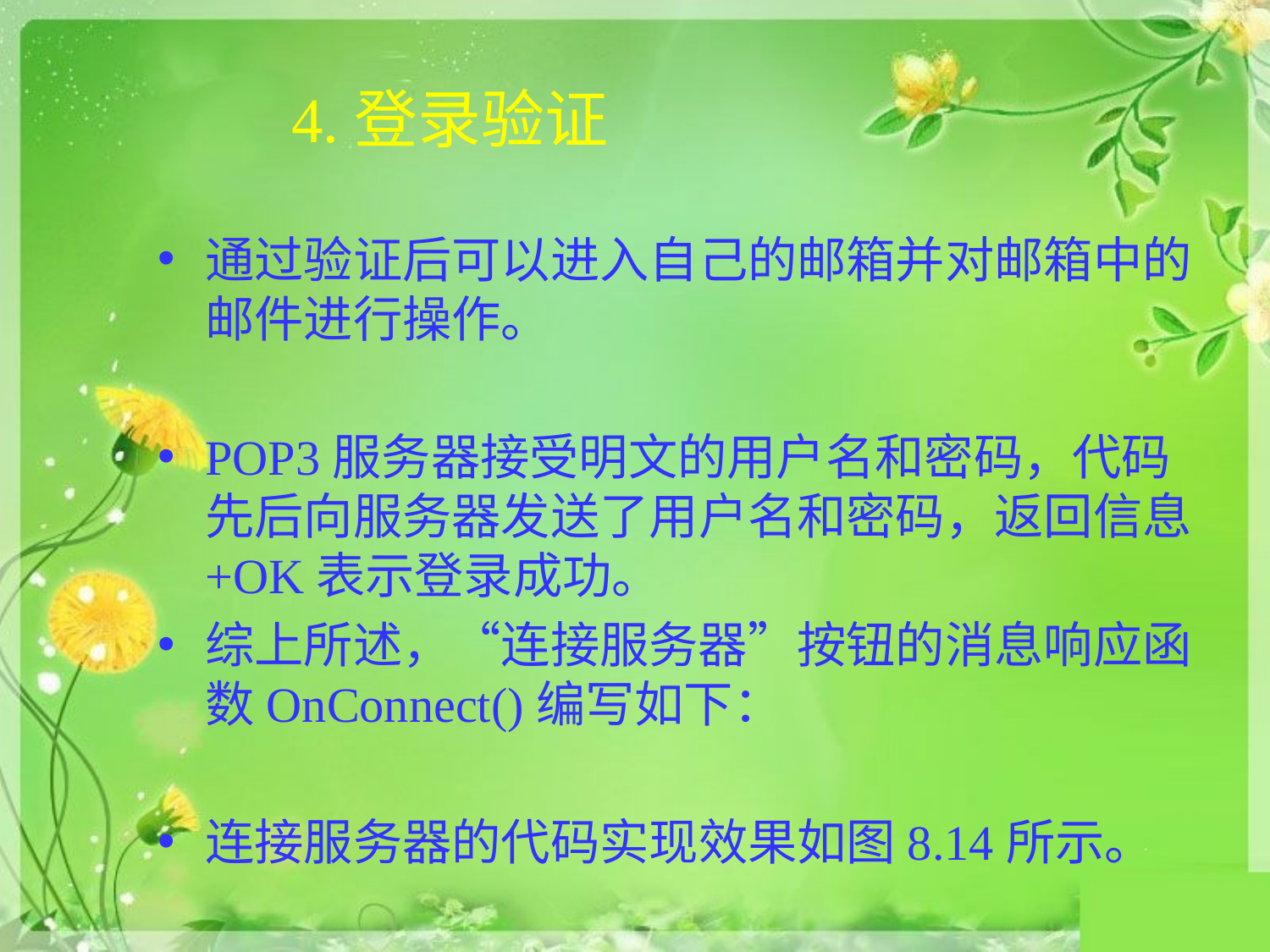

# 4.登录验证
通过验证后可以进入自己的邮箱并对邮箱中的邮件进行操作。

POP3服务器接受明文的用户名和密码，代码先后向服务器发送了用户名和密码，返回信息+OK表示登录成功。
综上所述，“连接服务器”按钮的消息响应函数OnConnect()编写如下：

连接服务器的代码实现效果如图8.14所示。